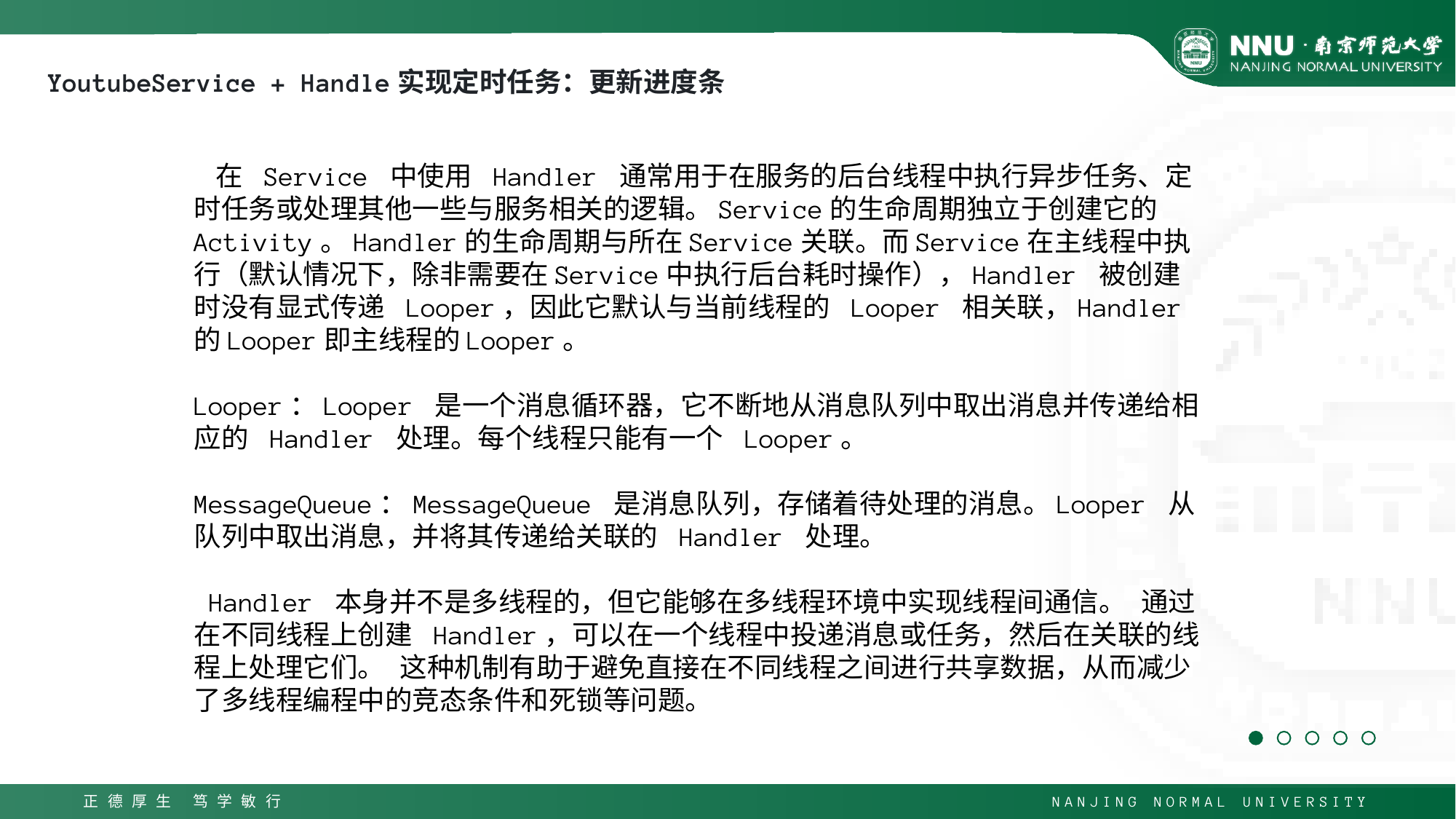

YoutubeService + Handle实现定时任务：更新进度条
 在 Service 中使用 Handler 通常用于在服务的后台线程中执行异步任务、定时任务或处理其他一些与服务相关的逻辑。Service的生命周期独立于创建它的Activity。Handler的生命周期与所在Service关联。而Service在主线程中执行（默认情况下，除非需要在Service中执行后台耗时操作），Handler 被创建时没有显式传递 Looper，因此它默认与当前线程的 Looper 相关联，Handler的Looper即主线程的Looper。

Looper：Looper 是一个消息循环器，它不断地从消息队列中取出消息并传递给相应的 Handler 处理。每个线程只能有一个 Looper。

MessageQueue：MessageQueue 是消息队列，存储着待处理的消息。Looper 从队列中取出消息，并将其传递给关联的 Handler 处理。

 Handler 本身并不是多线程的，但它能够在多线程环境中实现线程间通信。 通过在不同线程上创建 Handler，可以在一个线程中投递消息或任务，然后在关联的线程上处理它们。 这种机制有助于避免直接在不同线程之间进行共享数据，从而减少了多线程编程中的竞态条件和死锁等问题。